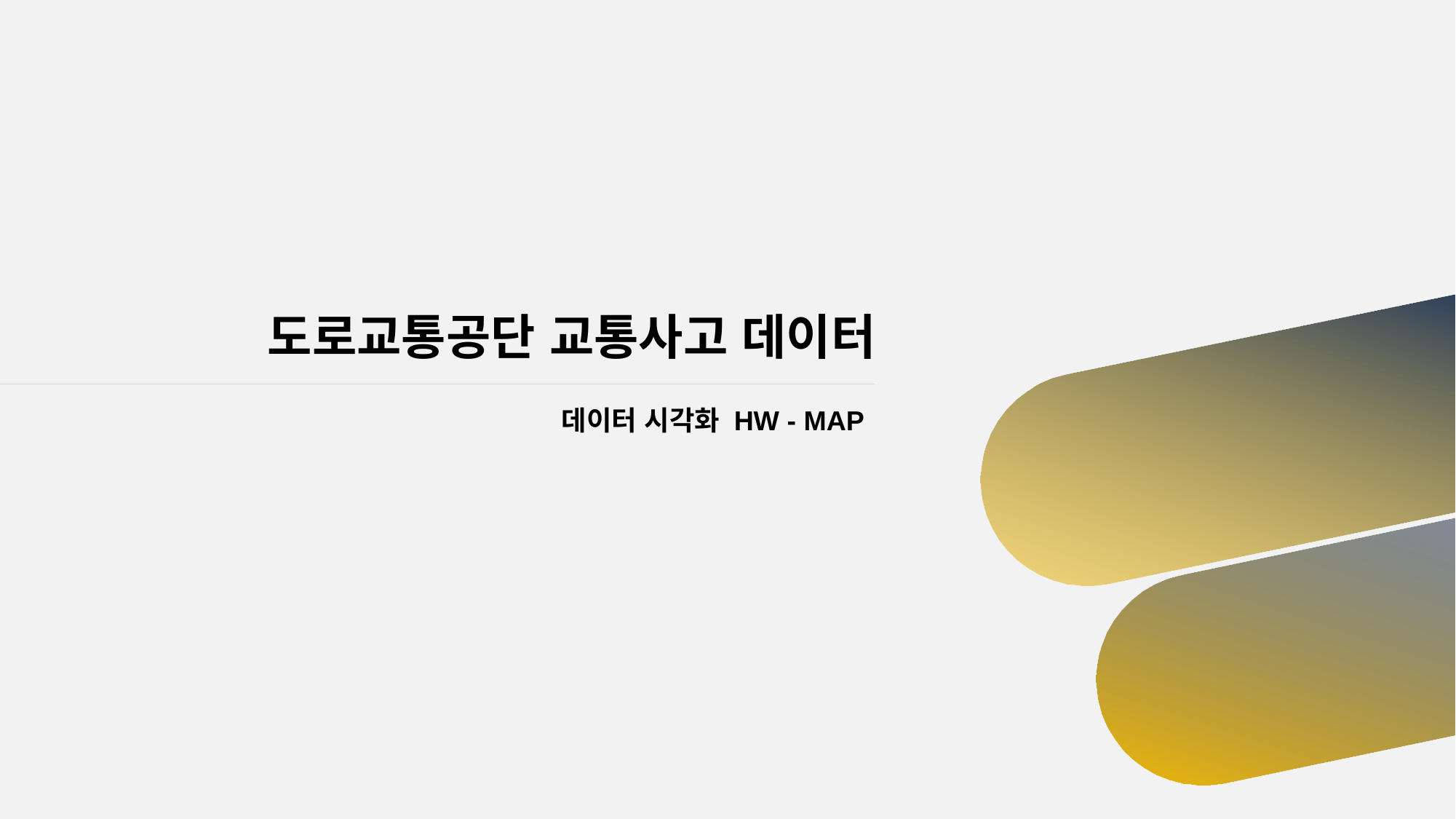

도로교통공단 교통사고 데이터

데이터 시각화 HW - MAP